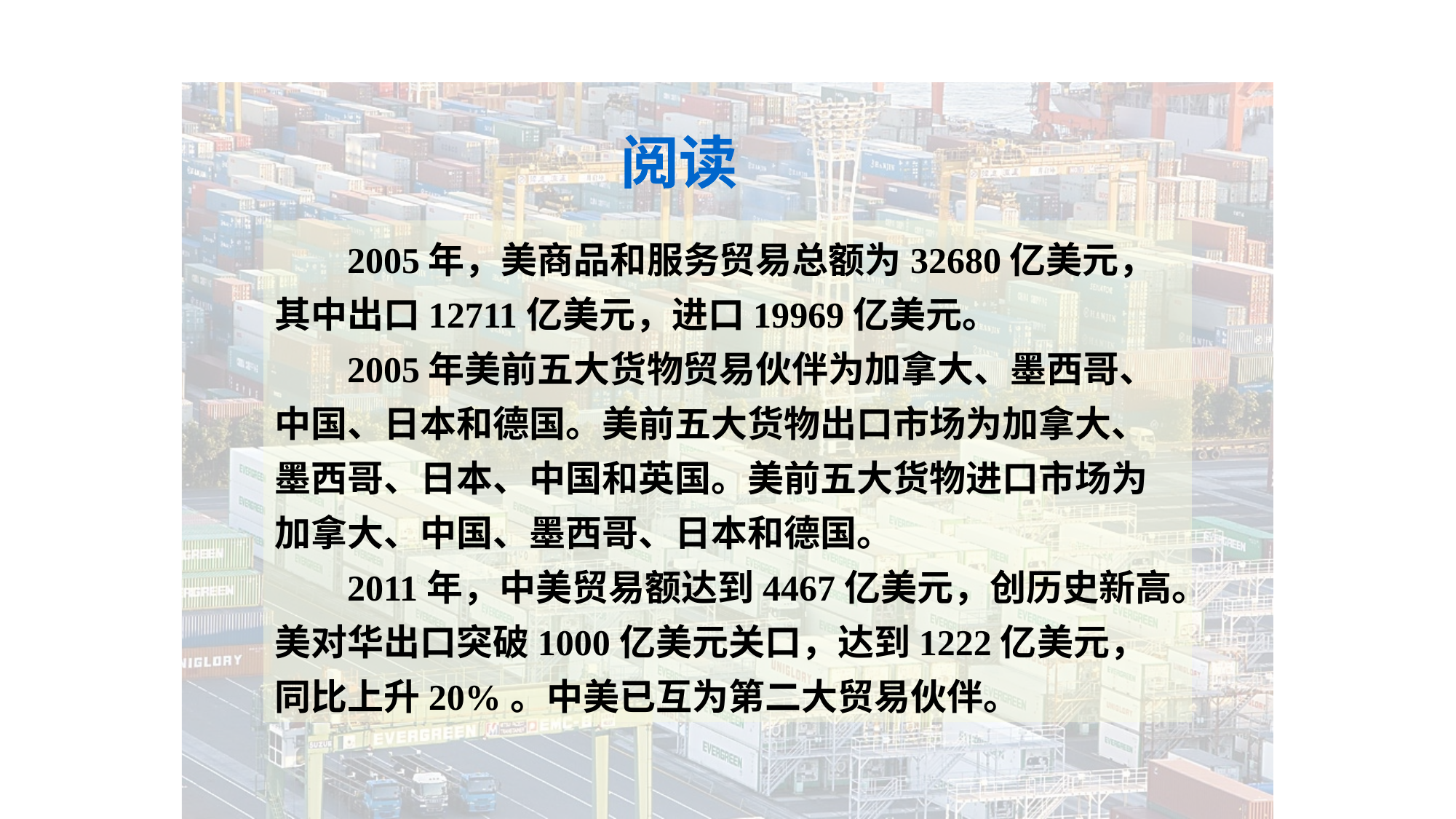

阅读
        2005年，美商品和服务贸易总额为32680亿美元，其中出口12711亿美元，进口19969亿美元。
        2005年美前五大货物贸易伙伴为加拿大、墨西哥、中国、日本和德国。美前五大货物出口市场为加拿大、墨西哥、日本、中国和英国。美前五大货物进口市场为加拿大、中国、墨西哥、日本和德国。
        2011年，中美贸易额达到4467亿美元，创历史新高。美对华出口突破1000亿美元关口，达到1222亿美元，同比上升20%。中美已互为第二大贸易伙伴。